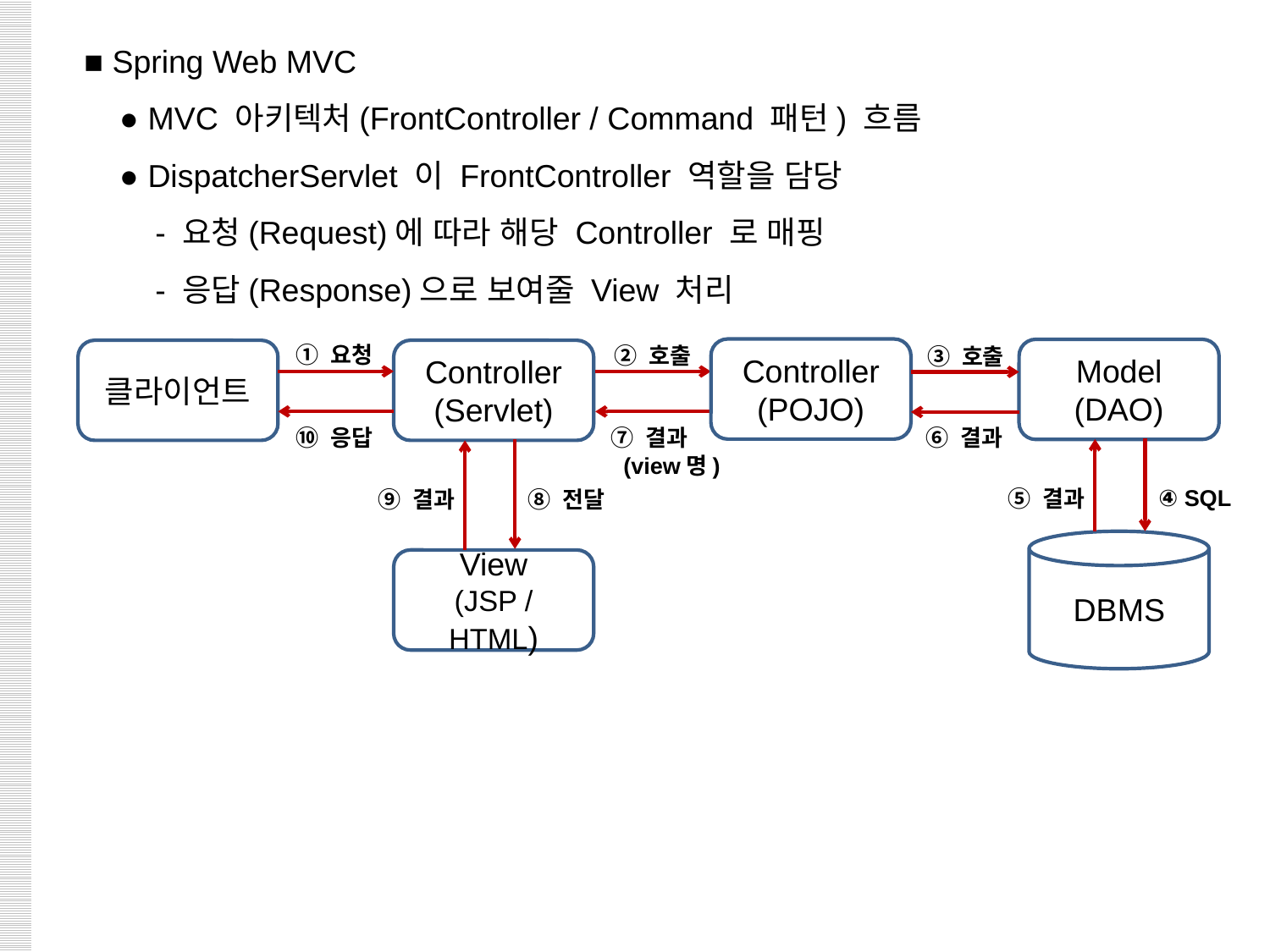

■ Spring Web MVC
    ● MVC 아키텍처(FrontController / Command 패턴) 흐름
    ● DispatcherServlet 이 FrontController 역할을 담당
        - 요청(Request)에 따라 해당 Controller 로 매핑
        - 응답(Response)으로 보여줄 View 처리
① 요청
② 호출
③ 호출
Controller
(POJO)
Model
(DAO)
클라이언트
Controller
(Servlet)
⑦ 결과
  (view명)
⑩ 응답
⑥ 결과
④ SQL
⑤ 결과
⑧ 전달
⑨ 결과
DBMS
View
(JSP / HTML)